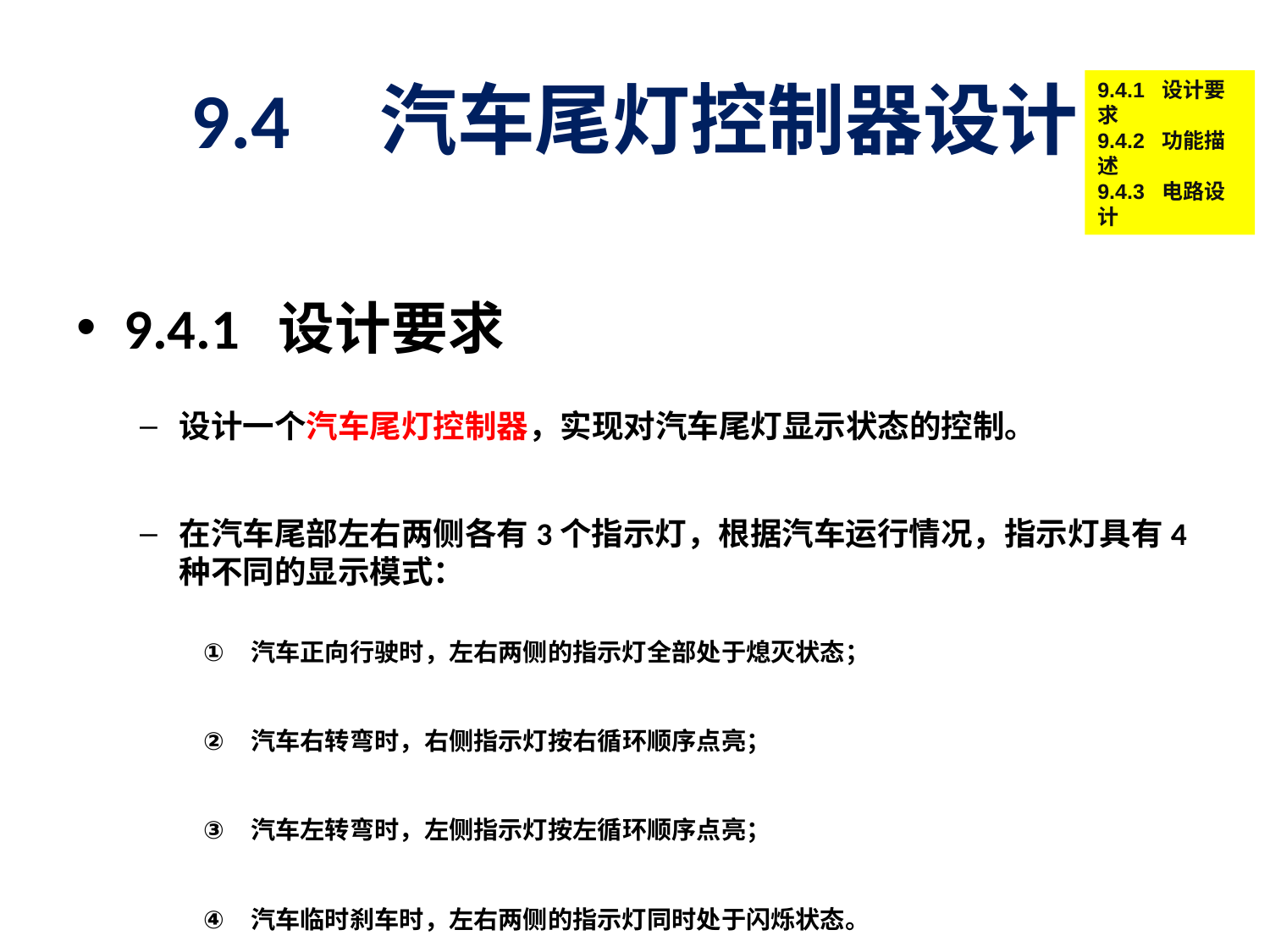

# 9.4    汽车尾灯控制器设计
9.4.1  设计要求
9.4.2  功能描述
9.4.3  电路设计
9.4.1  设计要求

设计一个汽车尾灯控制器，实现对汽车尾灯显示状态的控制。

在汽车尾部左右两侧各有3个指示灯，根据汽车运行情况，指示灯具有4种不同的显示模式：

汽车正向行驶时，左右两侧的指示灯全部处于熄灭状态；

汽车右转弯时，右侧指示灯按右循环顺序点亮；

汽车左转弯时，左侧指示灯按左循环顺序点亮；

汽车临时刹车时，左右两侧的指示灯同时处于闪烁状态。